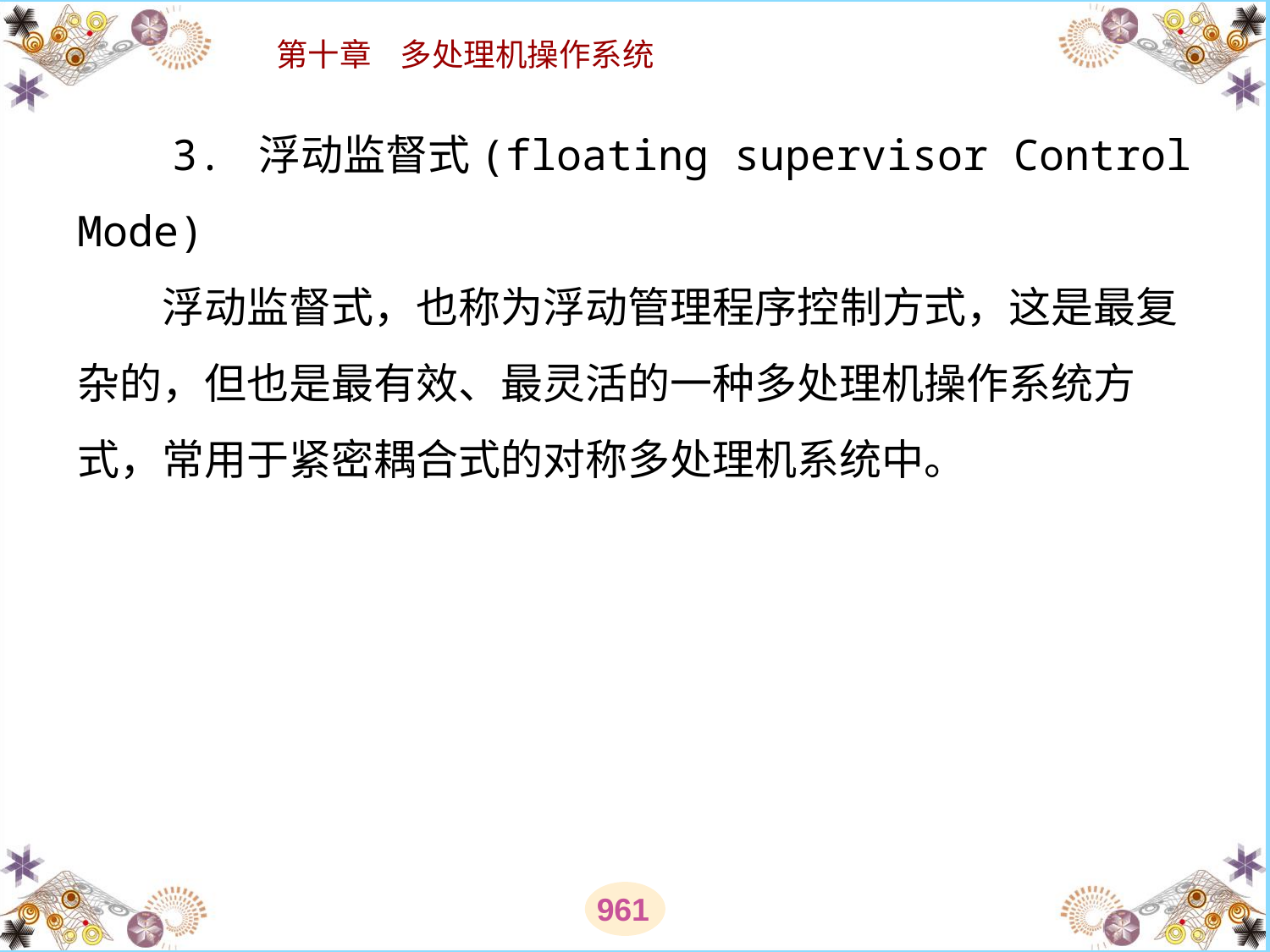

# 3. 浮动监督式(floating supervisor Control Mode) 　　浮动监督式，也称为浮动管理程序控制方式，这是最复杂的，但也是最有效、最灵活的一种多处理机操作系统方式，常用于紧密耦合式的对称多处理机系统中。